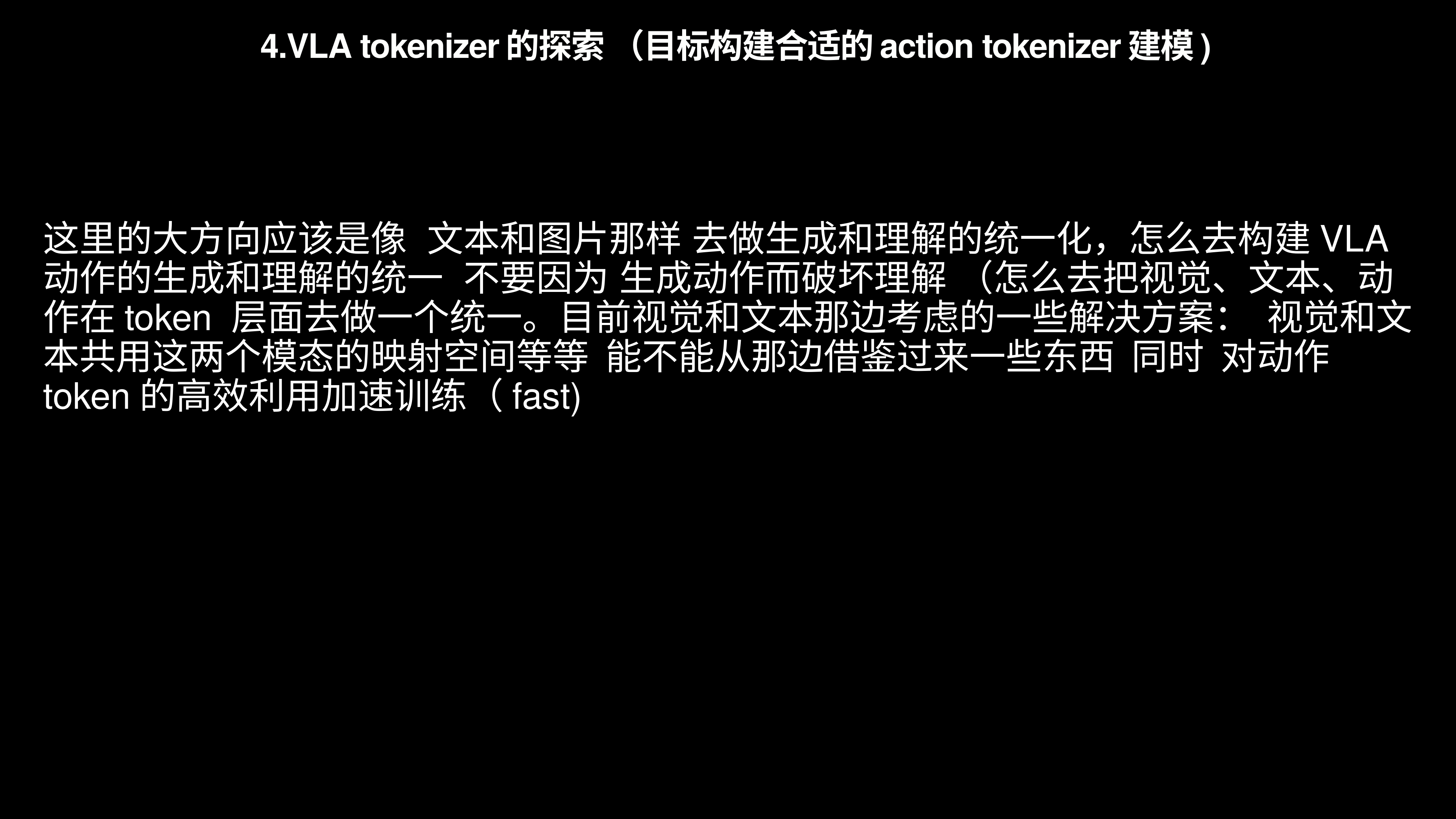

4.VLA tokenizer的探索 （目标构建合适的action tokenizer建模)
这里的大方向应该是像  文本和图片那样 去做生成和理解的统一化，怎么去构建VLA 动作的生成和理解的统一  不要因为 生成动作而破坏理解 （怎么去把视觉、文本、动作在token 层面去做一个统一。目前视觉和文本那边考虑的一些解决方案：  视觉和文本共用这两个模态的映射空间等等  能不能从那边借鉴过来一些东西  同时  对动作token的高效利用加速训练（fast)